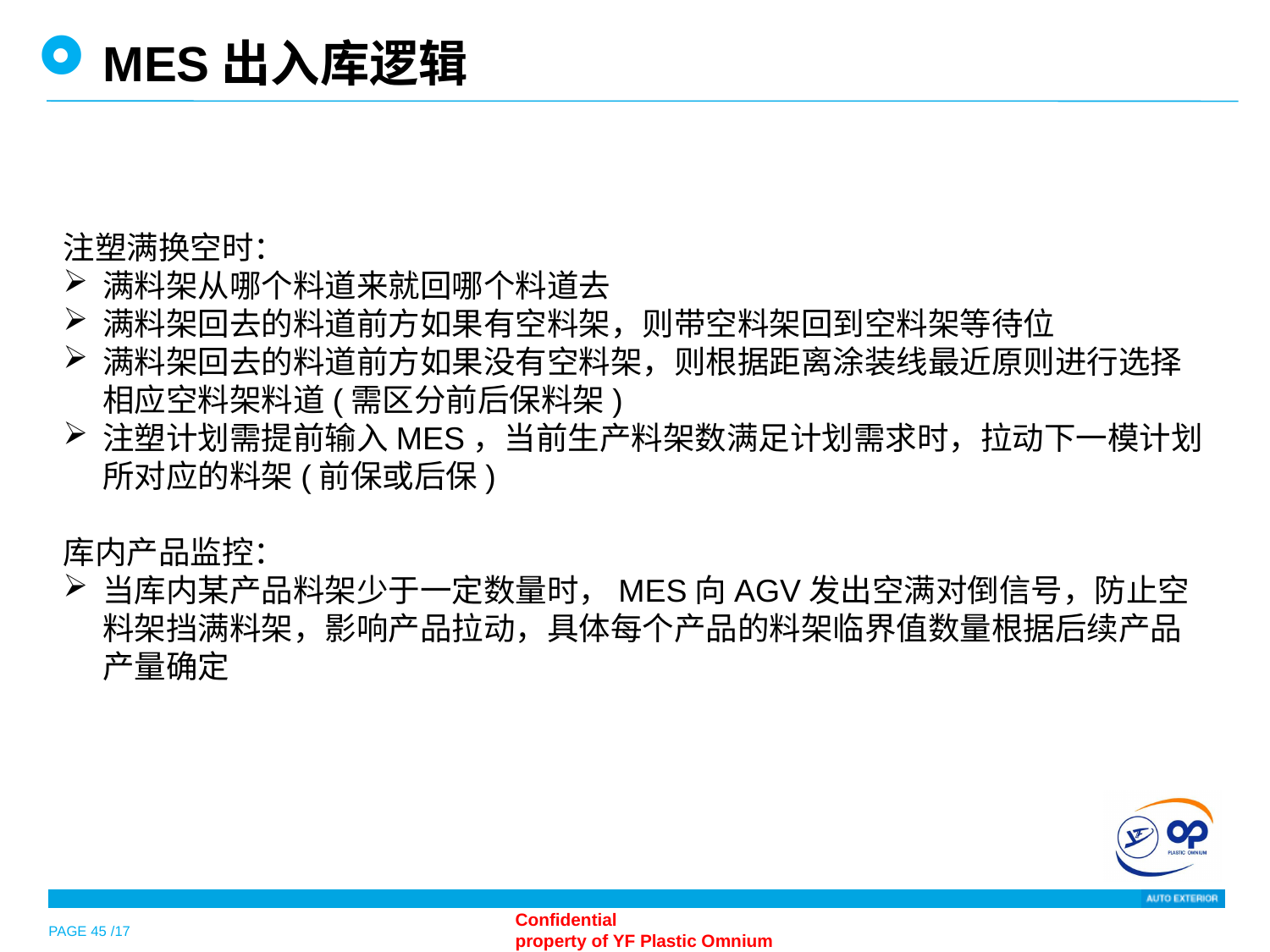

MES出入库逻辑
注塑满换空时：
满料架从哪个料道来就回哪个料道去
满料架回去的料道前方如果有空料架，则带空料架回到空料架等待位
满料架回去的料道前方如果没有空料架，则根据距离涂装线最近原则进行选择相应空料架料道(需区分前后保料架)
注塑计划需提前输入MES，当前生产料架数满足计划需求时，拉动下一模计划所对应的料架(前保或后保)

库内产品监控：
当库内某产品料架少于一定数量时，MES向AGV发出空满对倒信号，防止空料架挡满料架，影响产品拉动，具体每个产品的料架临界值数量根据后续产品产量确定
PAGE 45 /17